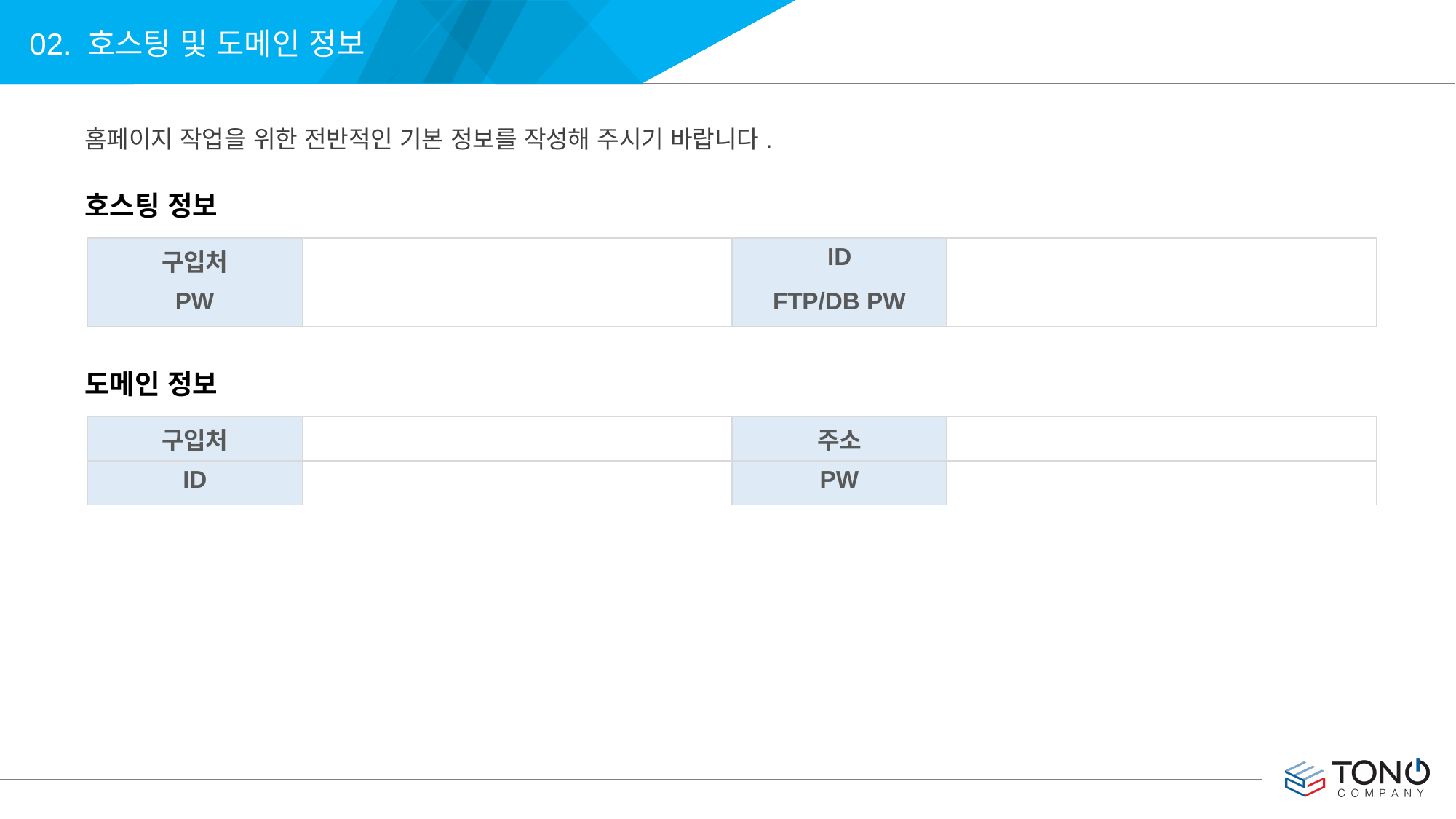

02. 호스팅 및 도메인 정보
홈페이지 작업을 위한 전반적인 기본 정보를 작성해 주시기 바랍니다.
호스팅 정보
| 구입처 |  | ID |  |
| --- | --- | --- | --- |
| PW |  | FTP/DB PW |  |
도메인 정보
| 구입처 |  | 주소 |  |
| --- | --- | --- | --- |
| ID |  | PW |  |